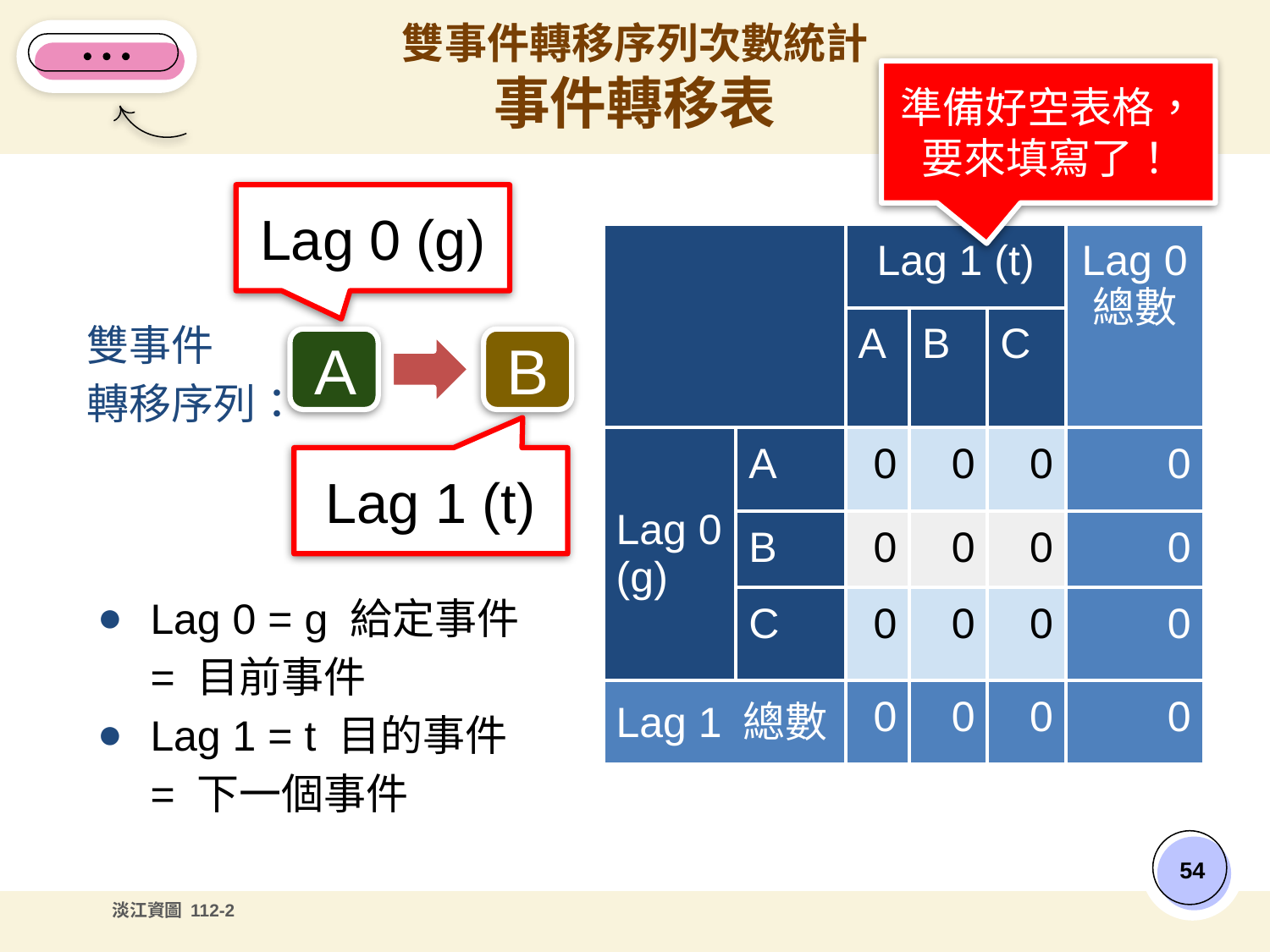

# 雙事件轉移序列次數統計
事件轉移表
準備好空表格，要來填寫了！
Lag 0 (g)
|  |  | Lag 1 (t) |  |  | Lag 0 總數 |
| --- | --- | --- | --- | --- | --- |
|  |  | A | B | C |  |
| Lag 0 (g) | A | 0 | 0 | 0 | 0 |
|  | B | 0 | 0 | 0 | 0 |
|  | C | 0 | 0 | 0 | 0 |
| Lag 1 總數 |  | 0 | 0 | 0 | 0 |
A
B

雙事件
轉移序列：
Lag 1 (t)
Lag 0 = g 給定事件
= 目前事件
Lag 1 = t 目的事件
= 下一個事件
54